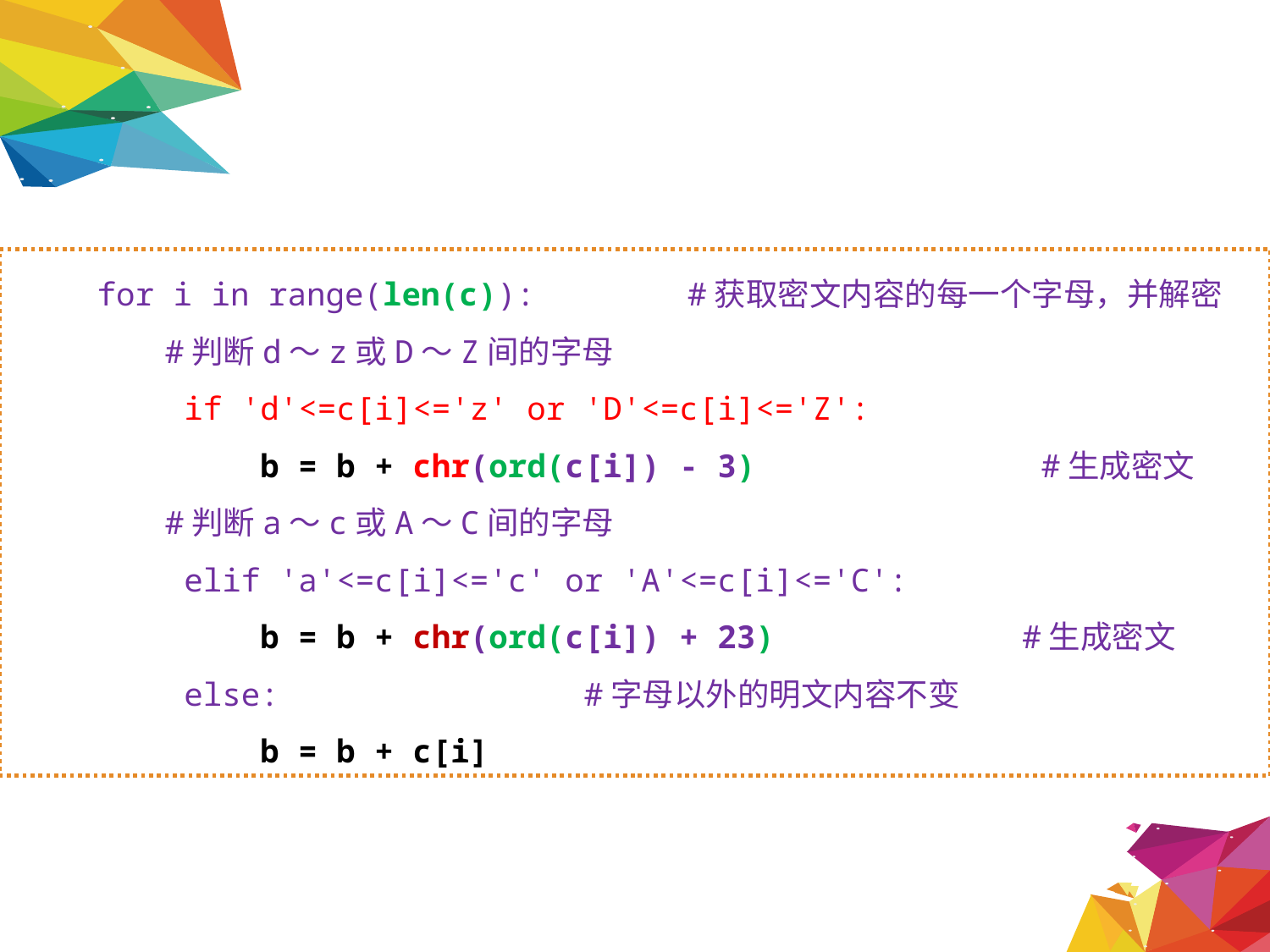

for i in range(len(c)):        #获取密文内容的每一个字母，并解密
        #判断d～z或D～Z间的字母
         if 'd'<=c[i]<='z' or 'D'<=c[i]<='Z':
             b = b + chr(ord(c[i]) - 3)               #生成密文
        #判断a～c或A～C间的字母
         elif 'a'<=c[i]<='c' or 'A'<=c[i]<='C':
             b = b + chr(ord(c[i]) + 23)             #生成密文
         else:                #字母以外的明文内容不变
             b = b + c[i]